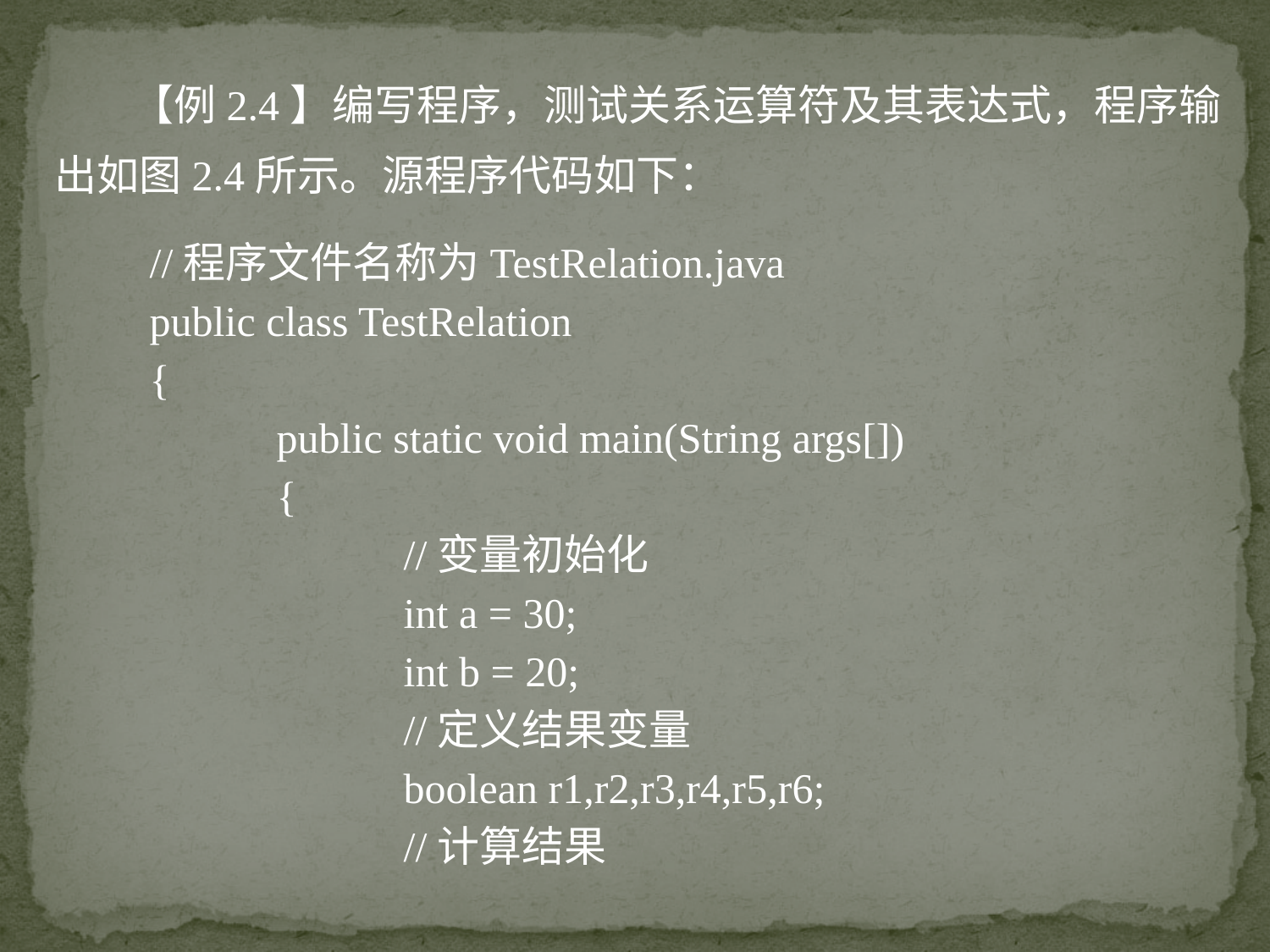

【例2.4】编写程序，测试关系运算符及其表达式，程序输出如图2.4所示。源程序代码如下：
//程序文件名称为TestRelation.java
public class TestRelation
{
	public static void main(String args[])
	{
		//变量初始化
		int a = 30;
		int b = 20;
		//定义结果变量
		boolean r1,r2,r3,r4,r5,r6;
		//计算结果